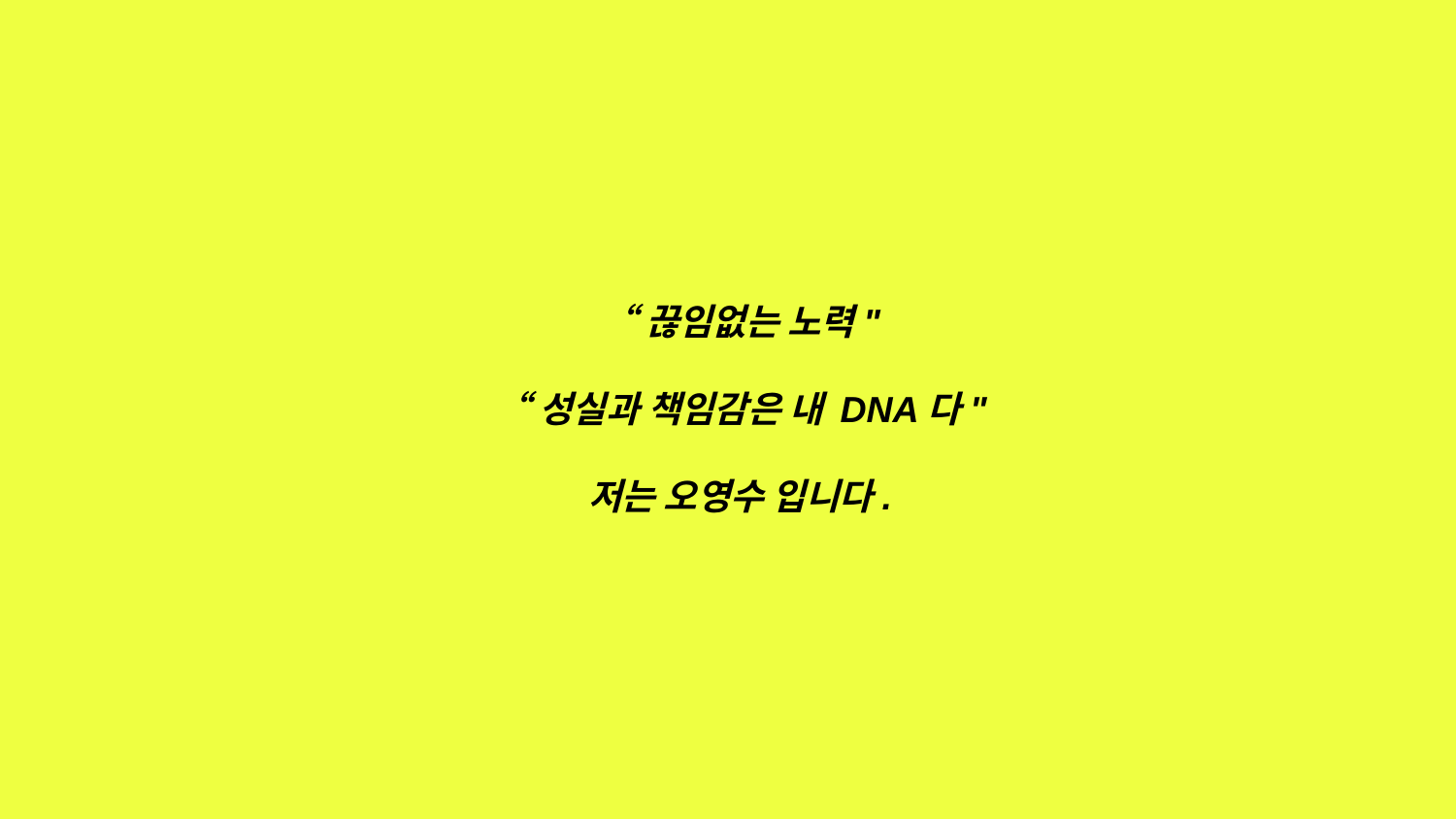

# “끊임없는 노력"
“성실과 책임감은 내 DNA다"
저는 오영수 입니다.